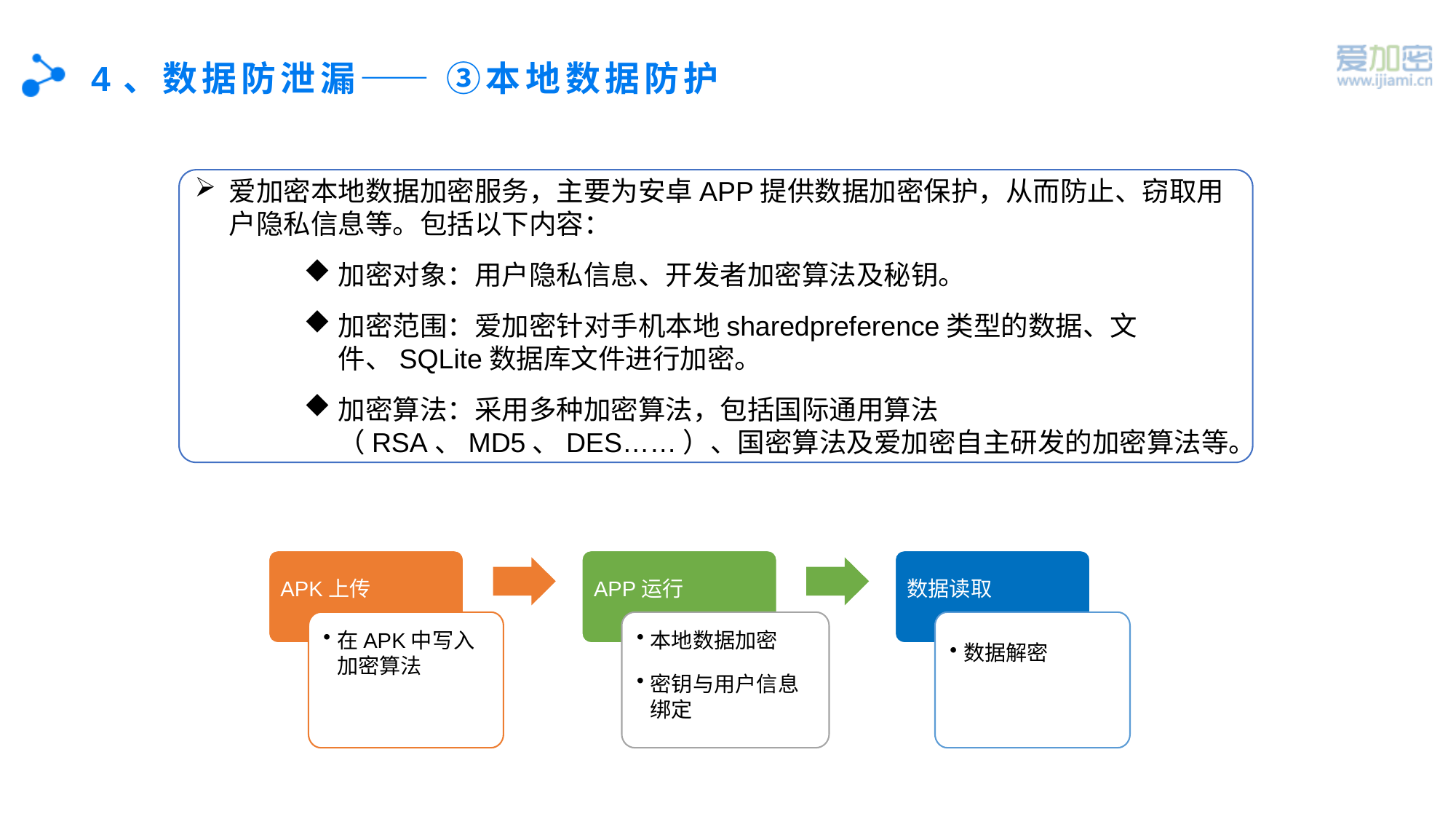

# 4、数据防泄漏—— ③本地数据防护
爱加密本地数据加密服务，主要为安卓APP提供数据加密保护，从而防止、窃取用户隐私信息等。包括以下内容：
加密对象：用户隐私信息、开发者加密算法及秘钥。
加密范围：爱加密针对手机本地sharedpreference类型的数据、文件、SQLite数据库文件进行加密。
加密算法：采用多种加密算法，包括国际通用算法（RSA、MD5、DES……）、国密算法及爱加密自主研发的加密算法等。
APK上传
APP运行
数据读取

在APK中写入加密算法
本地数据加密
密钥与用户信息绑定
数据解密